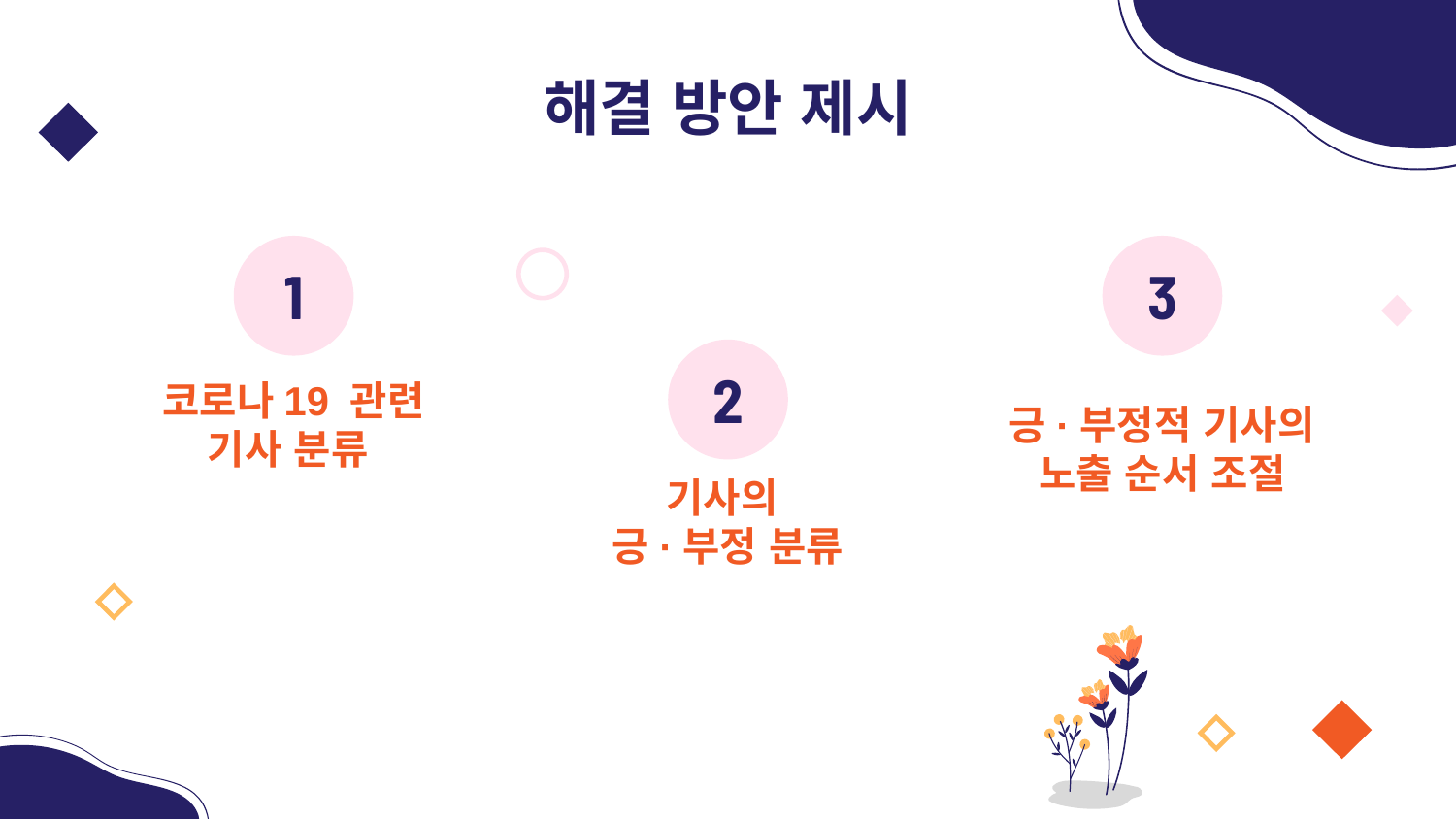

# 해결 방안 제시
1
3
2
코로나19 관련 기사 분류
긍·부정적 기사의 노출 순서 조절
기사의
긍·부정 분류